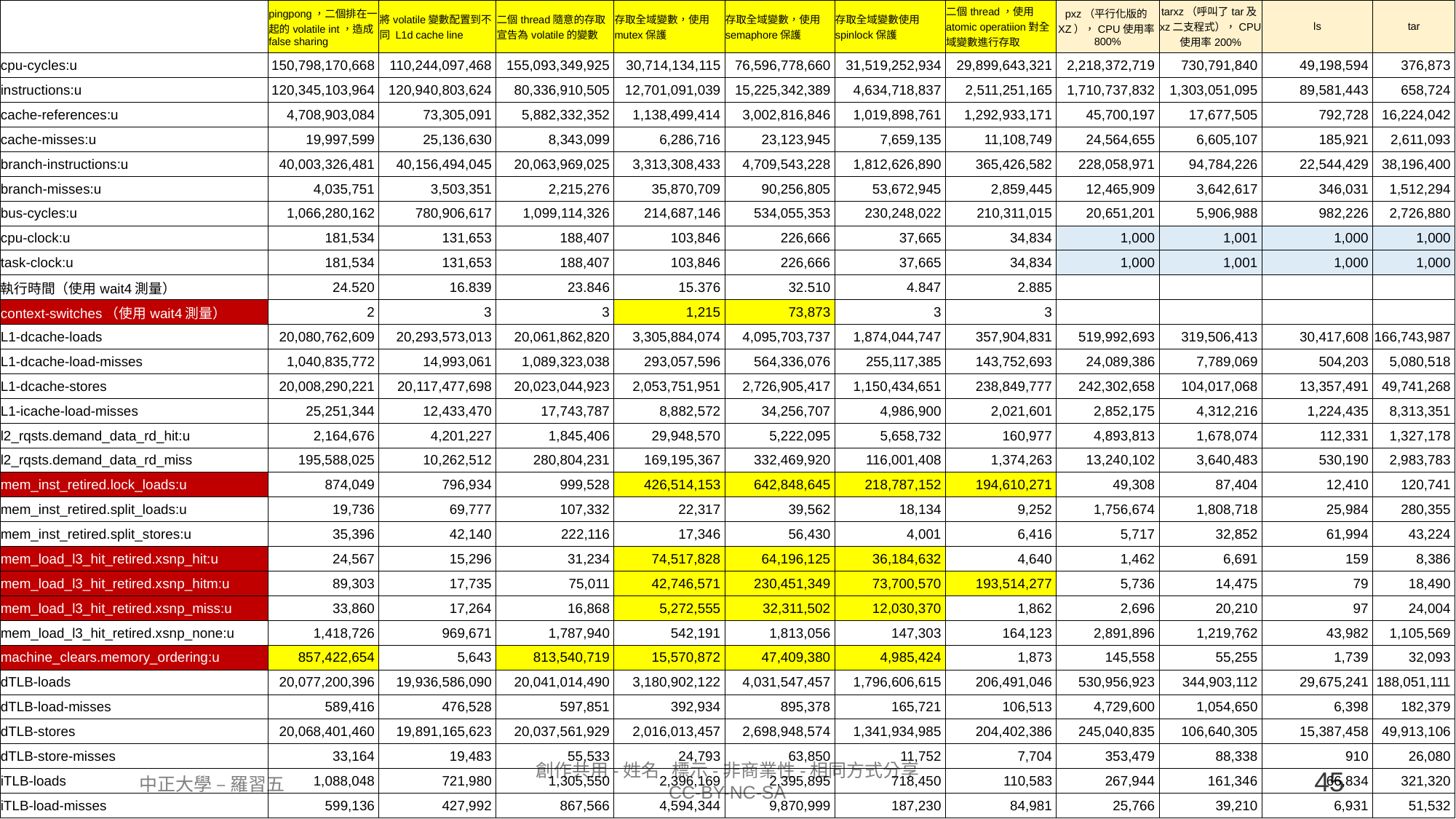

|  | pingpong，二個排在一起的volatile int，造成false sharing | 將volatile變數配置到不同 L1d cache line | 二個thread隨意的存取宣告為volatile的變數 | 存取全域變數，使用mutex保護 | 存取全域變數，使用semaphore保護 | 存取全域變數使用spinlock保護 | 二個thread，使用atomic operatiion對全域變數進行存取 | pxz（平行化版的XZ），CPU使用率800% | tarxz（呼叫了tar及xz二支程式），CPU使用率200% | ls | tar |
| --- | --- | --- | --- | --- | --- | --- | --- | --- | --- | --- | --- |
| cpu-cycles:u | 150,798,170,668 | 110,244,097,468 | 155,093,349,925 | 30,714,134,115 | 76,596,778,660 | 31,519,252,934 | 29,899,643,321 | 2,218,372,719 | 730,791,840 | 49,198,594 | 376,873 |
| instructions:u | 120,345,103,964 | 120,940,803,624 | 80,336,910,505 | 12,701,091,039 | 15,225,342,389 | 4,634,718,837 | 2,511,251,165 | 1,710,737,832 | 1,303,051,095 | 89,581,443 | 658,724 |
| cache-references:u | 4,708,903,084 | 73,305,091 | 5,882,332,352 | 1,138,499,414 | 3,002,816,846 | 1,019,898,761 | 1,292,933,171 | 45,700,197 | 17,677,505 | 792,728 | 16,224,042 |
| cache-misses:u | 19,997,599 | 25,136,630 | 8,343,099 | 6,286,716 | 23,123,945 | 7,659,135 | 11,108,749 | 24,564,655 | 6,605,107 | 185,921 | 2,611,093 |
| branch-instructions:u | 40,003,326,481 | 40,156,494,045 | 20,063,969,025 | 3,313,308,433 | 4,709,543,228 | 1,812,626,890 | 365,426,582 | 228,058,971 | 94,784,226 | 22,544,429 | 38,196,400 |
| branch-misses:u | 4,035,751 | 3,503,351 | 2,215,276 | 35,870,709 | 90,256,805 | 53,672,945 | 2,859,445 | 12,465,909 | 3,642,617 | 346,031 | 1,512,294 |
| bus-cycles:u | 1,066,280,162 | 780,906,617 | 1,099,114,326 | 214,687,146 | 534,055,353 | 230,248,022 | 210,311,015 | 20,651,201 | 5,906,988 | 982,226 | 2,726,880 |
| cpu-clock:u | 181,534 | 131,653 | 188,407 | 103,846 | 226,666 | 37,665 | 34,834 | 1,000 | 1,001 | 1,000 | 1,000 |
| task-clock:u | 181,534 | 131,653 | 188,407 | 103,846 | 226,666 | 37,665 | 34,834 | 1,000 | 1,001 | 1,000 | 1,000 |
| 執行時間（使用wait4測量） | 24.520 | 16.839 | 23.846 | 15.376 | 32.510 | 4.847 | 2.885 |  |  |  |  |
| context-switches（使用wait4測量） | 2 | 3 | 3 | 1,215 | 73,873 | 3 | 3 |  |  |  |  |
| L1-dcache-loads | 20,080,762,609 | 20,293,573,013 | 20,061,862,820 | 3,305,884,074 | 4,095,703,737 | 1,874,044,747 | 357,904,831 | 519,992,693 | 319,506,413 | 30,417,608 | 166,743,987 |
| L1-dcache-load-misses | 1,040,835,772 | 14,993,061 | 1,089,323,038 | 293,057,596 | 564,336,076 | 255,117,385 | 143,752,693 | 24,089,386 | 7,789,069 | 504,203 | 5,080,518 |
| L1-dcache-stores | 20,008,290,221 | 20,117,477,698 | 20,023,044,923 | 2,053,751,951 | 2,726,905,417 | 1,150,434,651 | 238,849,777 | 242,302,658 | 104,017,068 | 13,357,491 | 49,741,268 |
| L1-icache-load-misses | 25,251,344 | 12,433,470 | 17,743,787 | 8,882,572 | 34,256,707 | 4,986,900 | 2,021,601 | 2,852,175 | 4,312,216 | 1,224,435 | 8,313,351 |
| l2\_rqsts.demand\_data\_rd\_hit:u | 2,164,676 | 4,201,227 | 1,845,406 | 29,948,570 | 5,222,095 | 5,658,732 | 160,977 | 4,893,813 | 1,678,074 | 112,331 | 1,327,178 |
| l2\_rqsts.demand\_data\_rd\_miss | 195,588,025 | 10,262,512 | 280,804,231 | 169,195,367 | 332,469,920 | 116,001,408 | 1,374,263 | 13,240,102 | 3,640,483 | 530,190 | 2,983,783 |
| mem\_inst\_retired.lock\_loads:u | 874,049 | 796,934 | 999,528 | 426,514,153 | 642,848,645 | 218,787,152 | 194,610,271 | 49,308 | 87,404 | 12,410 | 120,741 |
| mem\_inst\_retired.split\_loads:u | 19,736 | 69,777 | 107,332 | 22,317 | 39,562 | 18,134 | 9,252 | 1,756,674 | 1,808,718 | 25,984 | 280,355 |
| mem\_inst\_retired.split\_stores:u | 35,396 | 42,140 | 222,116 | 17,346 | 56,430 | 4,001 | 6,416 | 5,717 | 32,852 | 61,994 | 43,224 |
| mem\_load\_l3\_hit\_retired.xsnp\_hit:u | 24,567 | 15,296 | 31,234 | 74,517,828 | 64,196,125 | 36,184,632 | 4,640 | 1,462 | 6,691 | 159 | 8,386 |
| mem\_load\_l3\_hit\_retired.xsnp\_hitm:u | 89,303 | 17,735 | 75,011 | 42,746,571 | 230,451,349 | 73,700,570 | 193,514,277 | 5,736 | 14,475 | 79 | 18,490 |
| mem\_load\_l3\_hit\_retired.xsnp\_miss:u | 33,860 | 17,264 | 16,868 | 5,272,555 | 32,311,502 | 12,030,370 | 1,862 | 2,696 | 20,210 | 97 | 24,004 |
| mem\_load\_l3\_hit\_retired.xsnp\_none:u | 1,418,726 | 969,671 | 1,787,940 | 542,191 | 1,813,056 | 147,303 | 164,123 | 2,891,896 | 1,219,762 | 43,982 | 1,105,569 |
| machine\_clears.memory\_ordering:u | 857,422,654 | 5,643 | 813,540,719 | 15,570,872 | 47,409,380 | 4,985,424 | 1,873 | 145,558 | 55,255 | 1,739 | 32,093 |
| dTLB-loads | 20,077,200,396 | 19,936,586,090 | 20,041,014,490 | 3,180,902,122 | 4,031,547,457 | 1,796,606,615 | 206,491,046 | 530,956,923 | 344,903,112 | 29,675,241 | 188,051,111 |
| dTLB-load-misses | 589,416 | 476,528 | 597,851 | 392,934 | 895,378 | 165,721 | 106,513 | 4,729,600 | 1,054,650 | 6,398 | 182,379 |
| dTLB-stores | 20,068,401,460 | 19,891,165,623 | 20,037,561,929 | 2,016,013,457 | 2,698,948,574 | 1,341,934,985 | 204,402,386 | 245,040,835 | 106,640,305 | 15,387,458 | 49,913,106 |
| dTLB-store-misses | 33,164 | 19,483 | 55,533 | 24,793 | 63,850 | 11,752 | 7,704 | 353,479 | 88,338 | 910 | 26,080 |
| iTLB-loads | 1,088,048 | 721,980 | 1,305,550 | 2,396,169 | 2,395,895 | 718,450 | 110,583 | 267,944 | 161,346 | 66,834 | 321,320 |
| iTLB-load-misses | 599,136 | 427,992 | 867,566 | 4,594,344 | 9,870,999 | 187,230 | 84,981 | 25,766 | 39,210 | 6,931 | 51,532 |